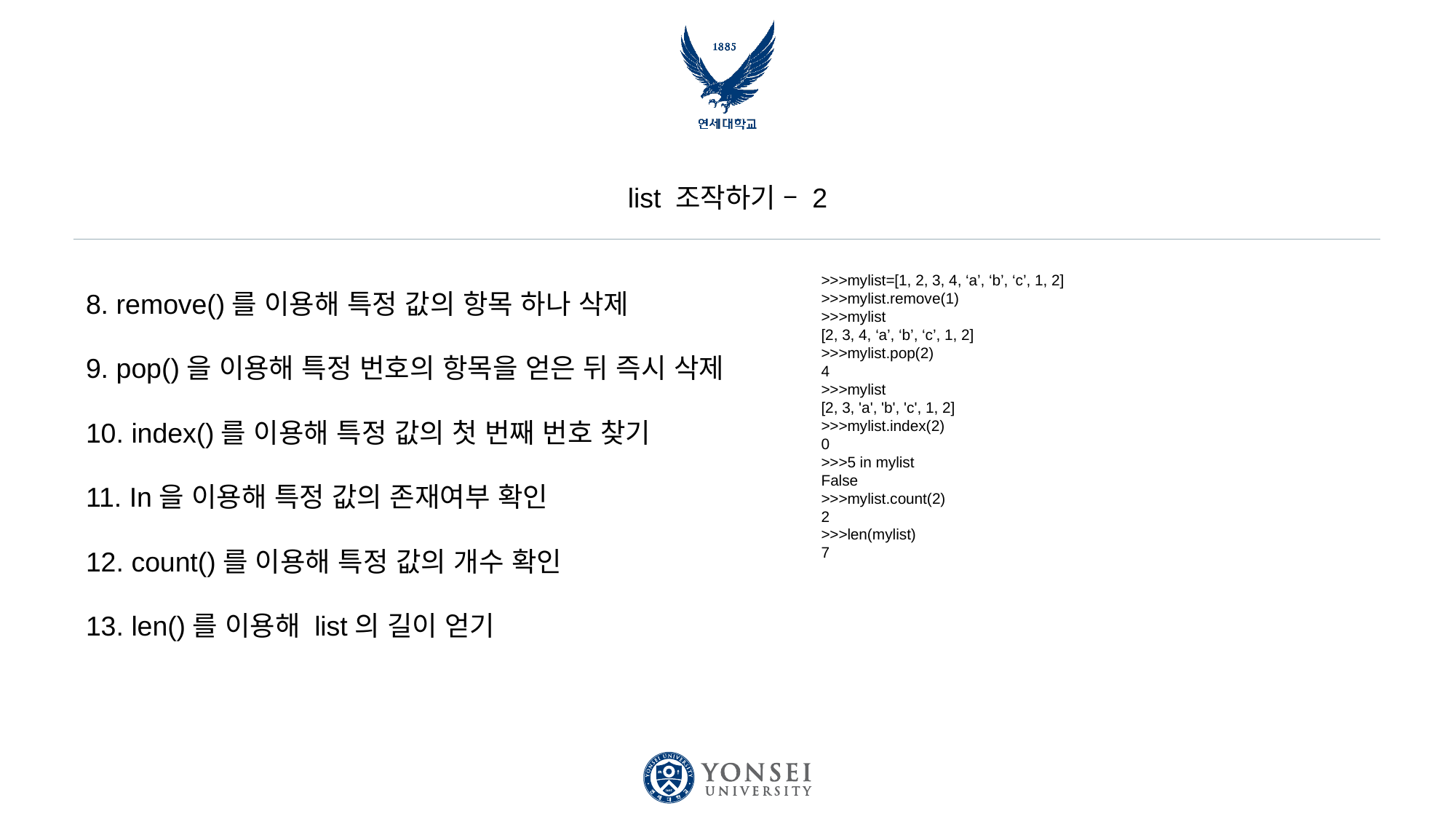

# list 조작하기 – 2
8. remove()를 이용해 특정 값의 항목 하나 삭제
9. pop()을 이용해 특정 번호의 항목을 얻은 뒤 즉시 삭제
10. index()를 이용해 특정 값의 첫 번째 번호 찾기
11. In을 이용해 특정 값의 존재여부 확인
12. count()를 이용해 특정 값의 개수 확인
13. len()를 이용해 list의 길이 얻기
>>>mylist=[1, 2, 3, 4, ‘a’, ‘b’, ‘c’, 1, 2]
>>>mylist.remove(1)
>>>mylist
[2, 3, 4, ‘a’, ‘b’, ‘c’, 1, 2]
>>>mylist.pop(2)
4
>>>mylist
[2, 3, 'a', 'b', 'c', 1, 2]
>>>mylist.index(2)
0
>>>5 in mylist
False
>>>mylist.count(2)
2
>>>len(mylist)
7